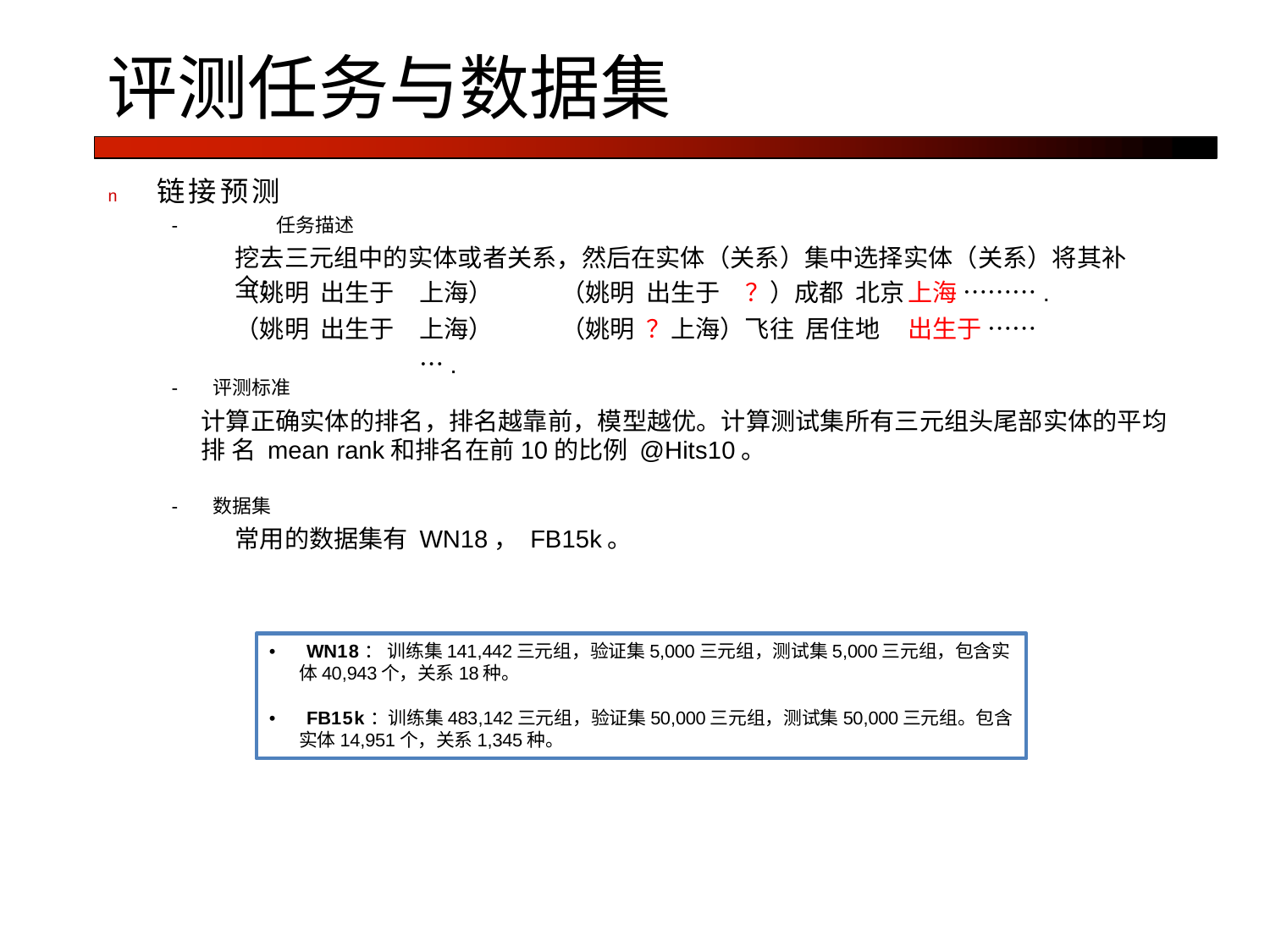

# 评测任务与数据集

n	链接预测
-	任务描述
挖去三元组中的实体或者关系，然后在实体（关系）集中选择实体（关系）将其补全：
上海）	（姚明  出生于	？）成都  北京	上海 ………. 上海）	（姚明  ？上海）飞往  居住地	出生于 ……….
（姚明  出生于
（姚明  出生于
-	评测标准
计算正确实体的排名，排名越靠前，模型越优。计算测试集所有三元组头尾部实体的平均排 名 mean rank和排名在前10的比例 @Hits10。

-	数据集
常用的数据集有 WN18， FB15k。

•	WN18： 训练集141,442三元组，验证集5,000三元组，测试集5,000三元组，包含实
体40,943个，关系18种。

•	FB15k：训练集483,142三元组，验证集50,000三元组，测试集50,000三元组。包含
实体14,951个，关系1,345种。